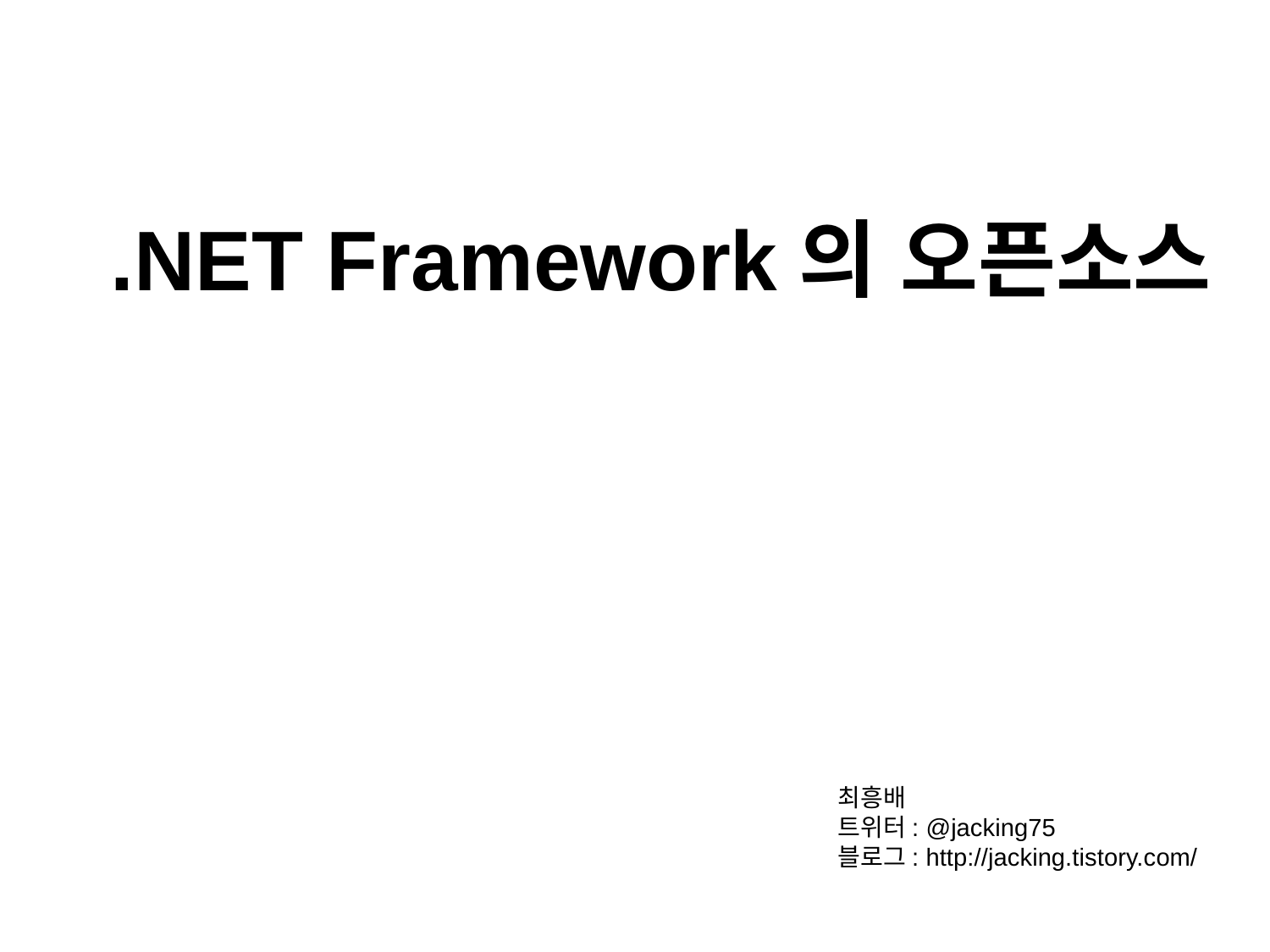

# .NET Framework의 오픈소스
최흥배
트위터: @jacking75
블로그: http://jacking.tistory.com/